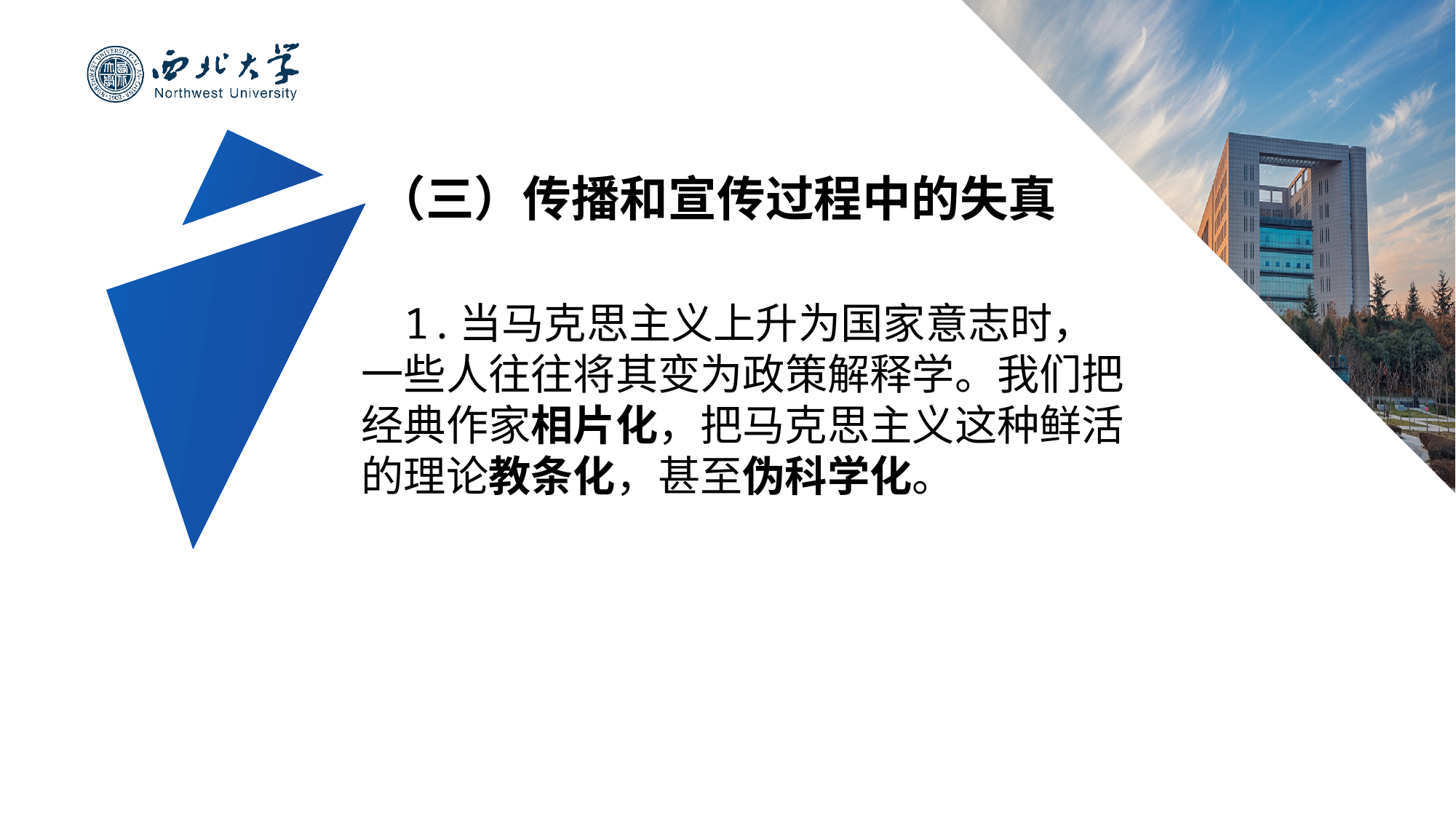

# （三）传播和宣传过程中的失真
  1.当马克思主义上升为国家意志时，一些人往往将其变为政策解释学。我们把经典作家相片化，把马克思主义这种鲜活的理论教条化，甚至伪科学化。